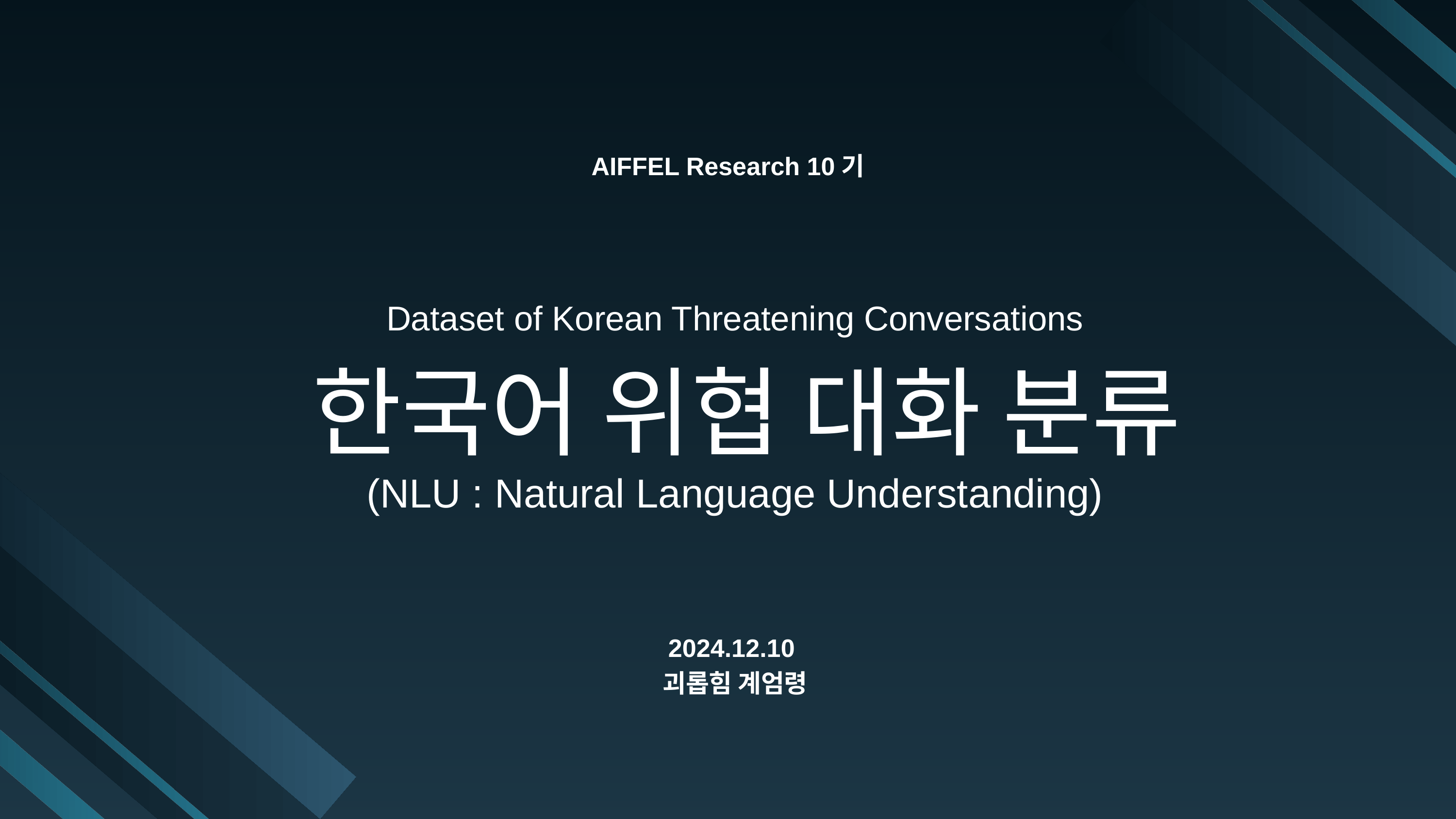

AIFFEL Research 10기
Dataset of Korean Threatening Conversations
 한국어 위협 대화 분류
(NLU : Natural Language Understanding)

2024.12.10
괴롭힘 계엄령